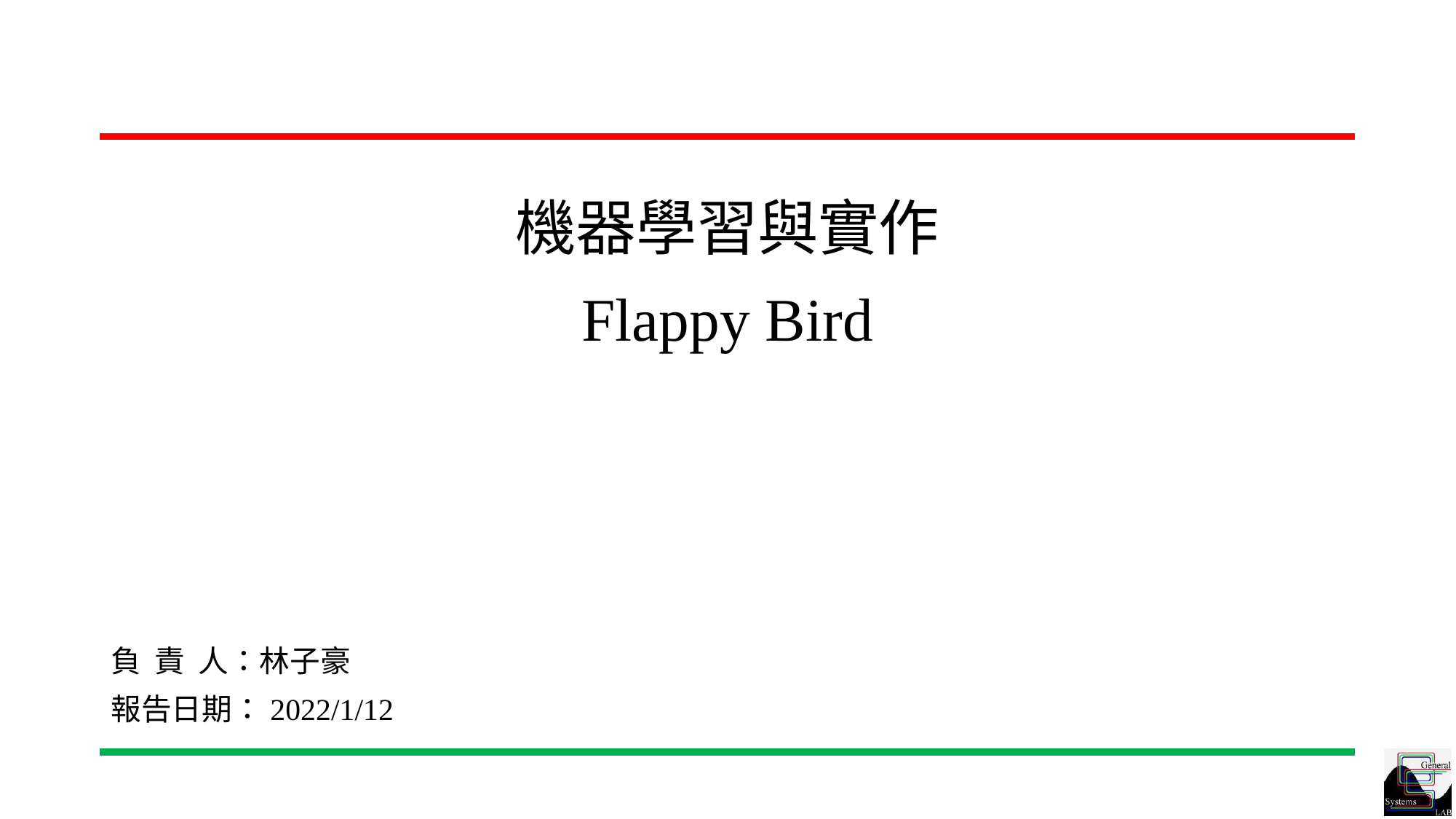

# 機器學習與實作 Flappy Bird
負  責  人：林子豪
報告日期：2022/1/12